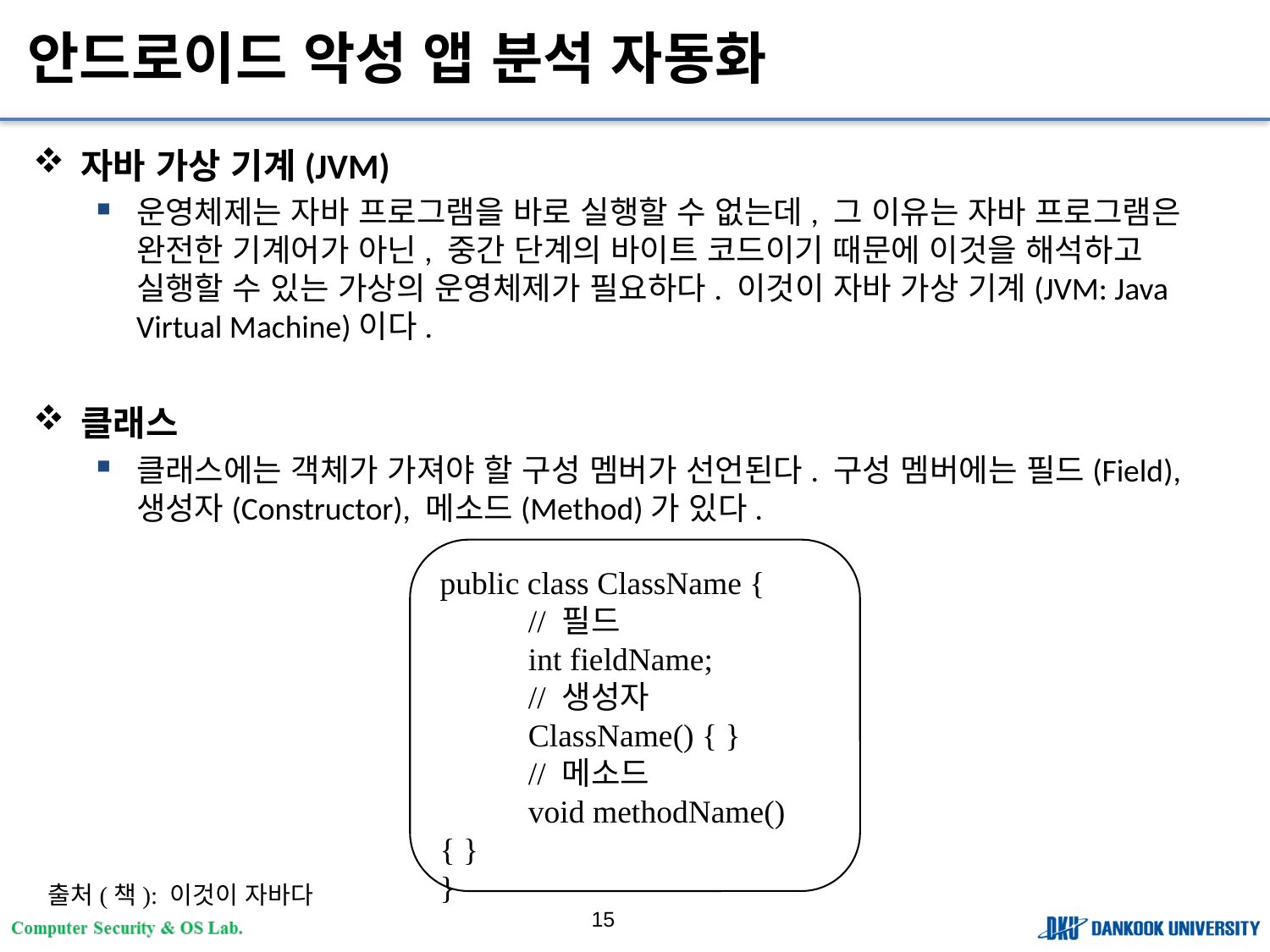

# 안드로이드 악성 앱 분석 자동화
자바 가상 기계(JVM)
운영체제는 자바 프로그램을 바로 실행할 수 없는데, 그 이유는 자바 프로그램은 완전한 기계어가 아닌, 중간 단계의 바이트 코드이기 때문에 이것을 해석하고 실행할 수 있는 가상의 운영체제가 필요하다. 이것이 자바 가상 기계(JVM: Java Virtual Machine)이다.

클래스
클래스에는 객체가 가져야 할 구성 멤버가 선언된다. 구성 멤버에는 필드(Field), 생성자(Constructor), 메소드(Method)가 있다.

public class ClassName {
           // 필드
           int fieldName;
           // 생성자
           ClassName() { }
           // 메소드
           void methodName() { }
}
출처(책): 이것이 자바다
15